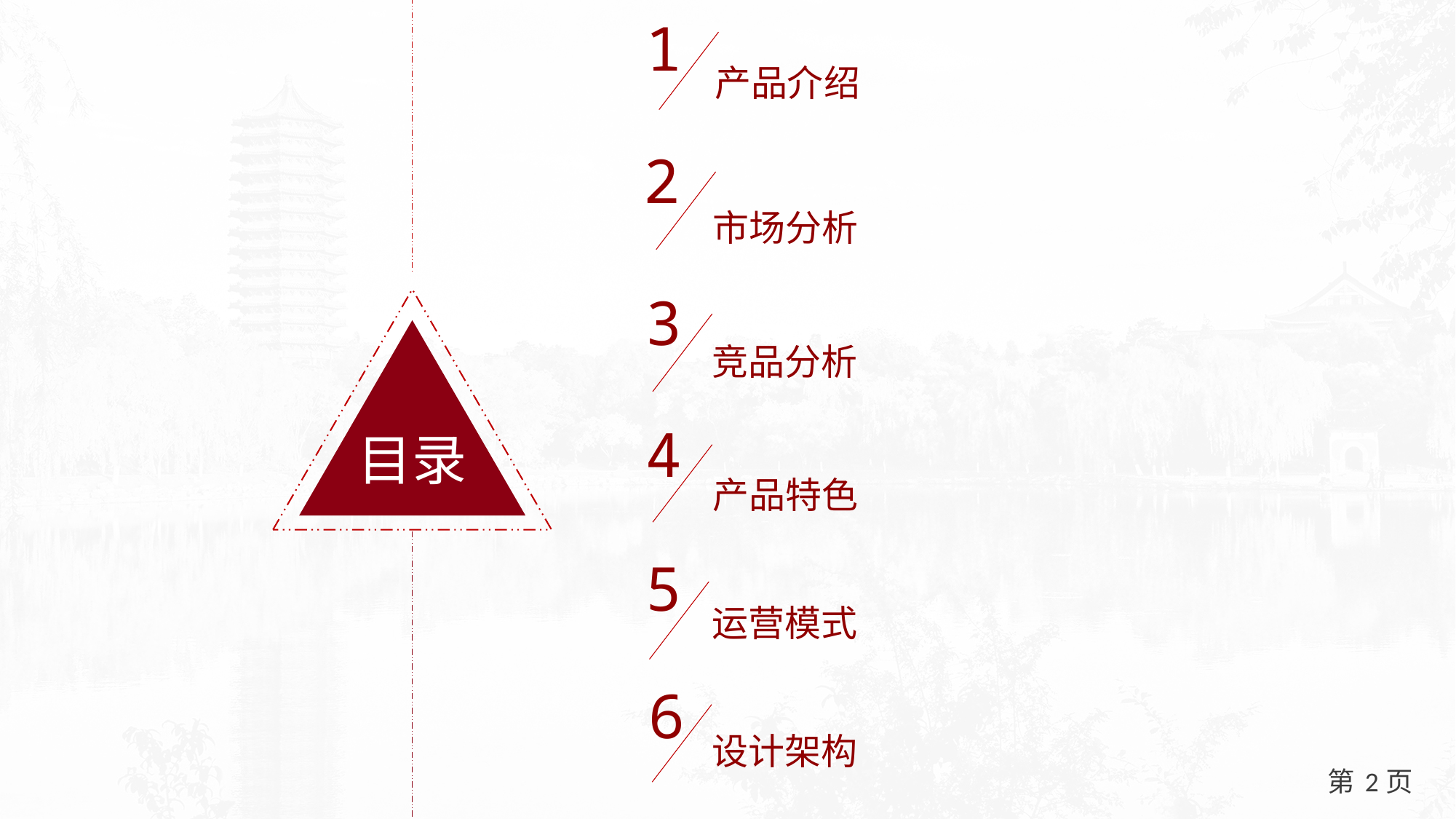

1
产品介绍
2
市场分析
3

目录
竞品分析
4
产品特色
5
运营模式
6
设计架构
2